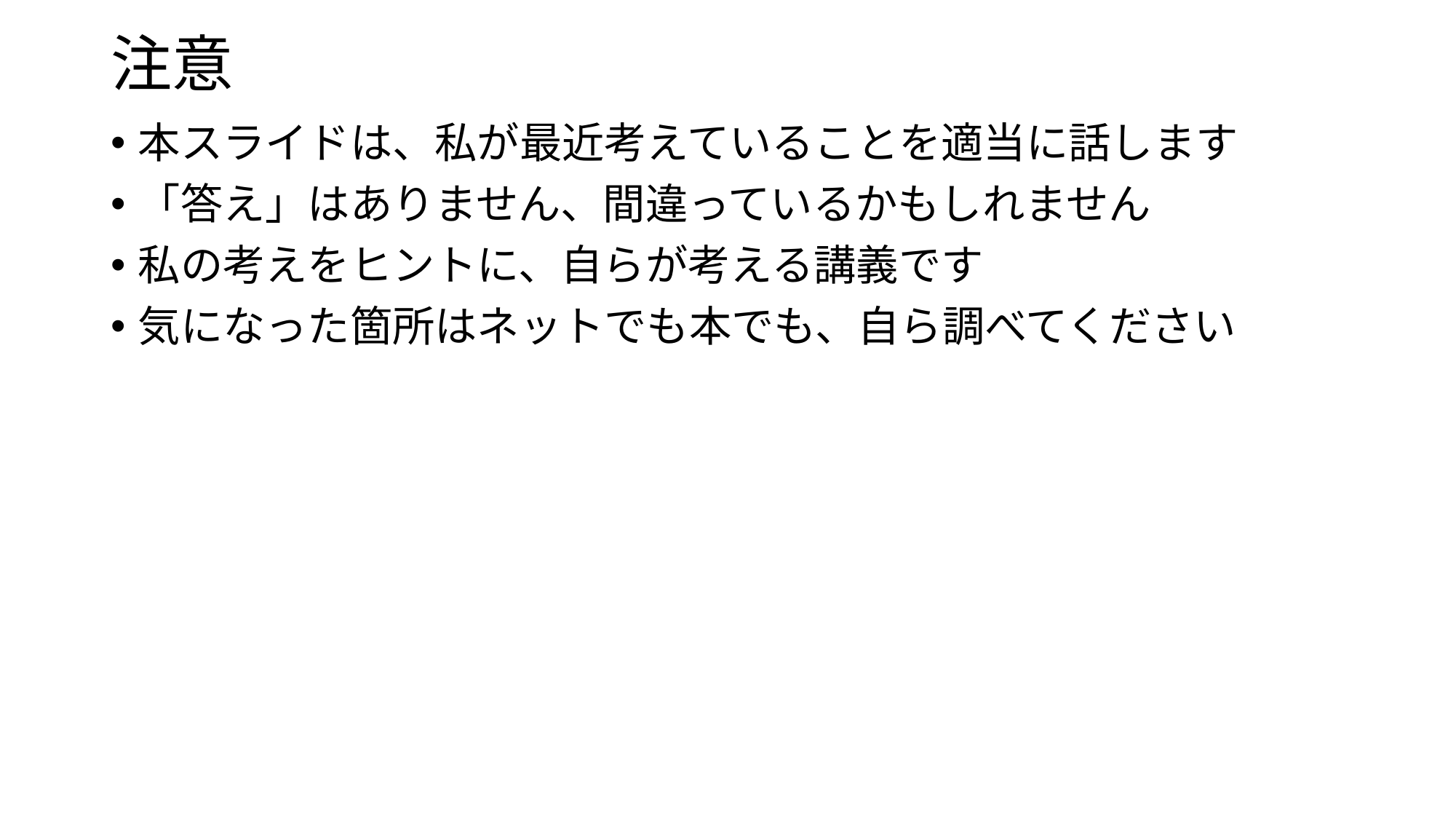

# 注意
本スライドは、私が最近考えていることを適当に話します
「答え」はありません、間違っているかもしれません
私の考えをヒントに、自らが考える講義です
気になった箇所はネットでも本でも、自ら調べてください